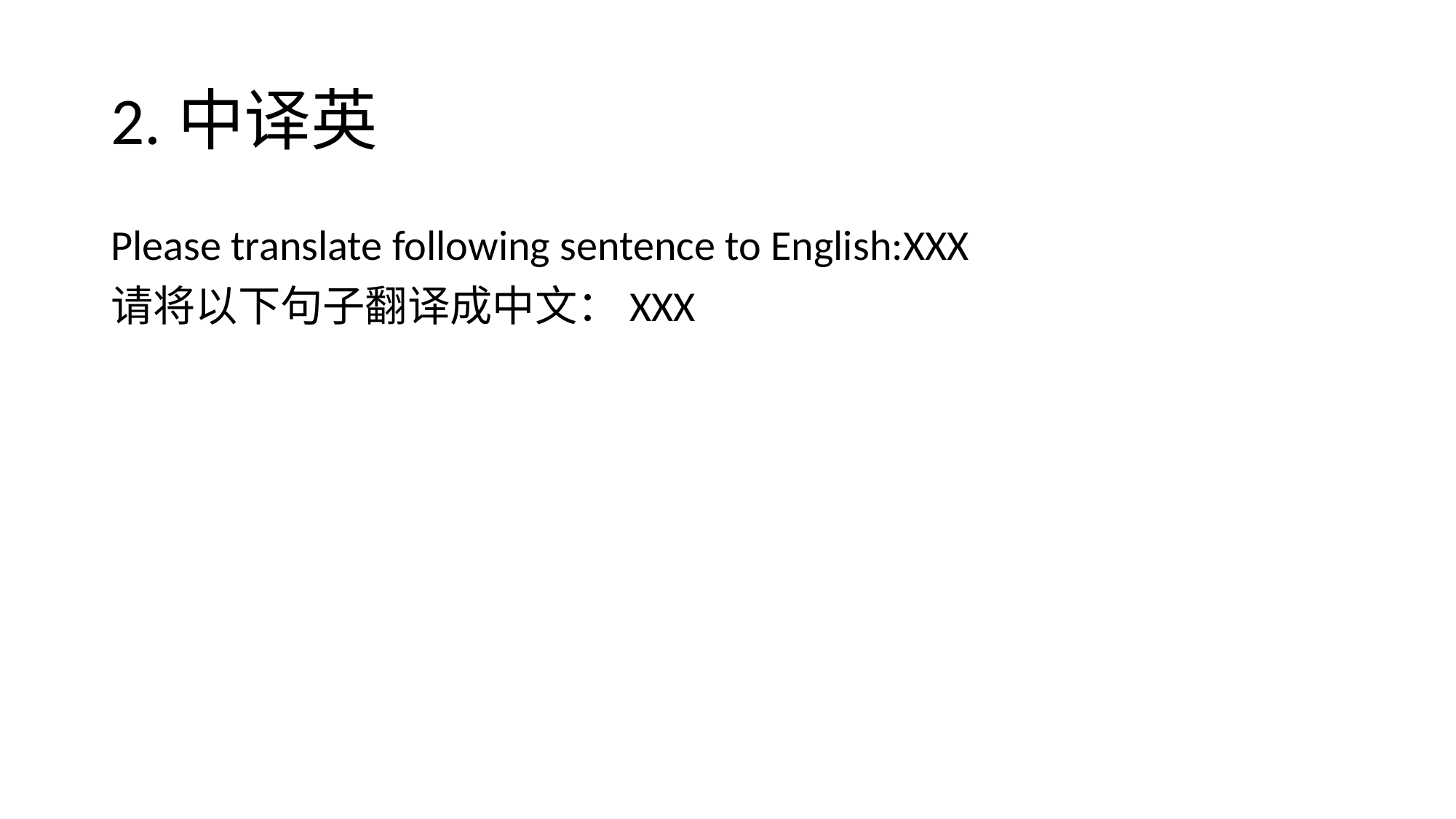

# 2.中译英
Please translate following sentence to English:XXX
请将以下句子翻译成中文：XXX